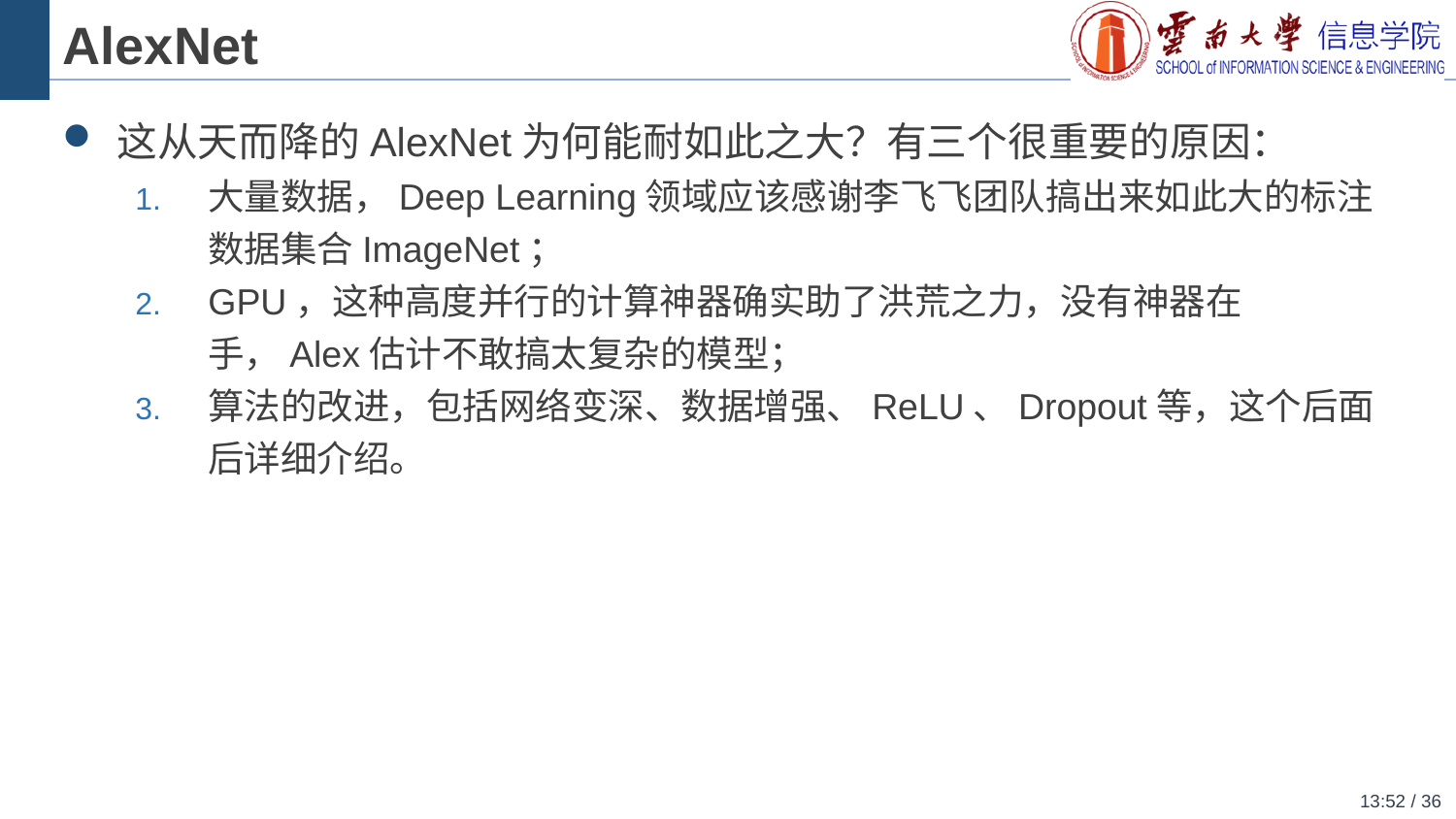

# AlexNet
这从天而降的AlexNet为何能耐如此之大？有三个很重要的原因：
大量数据，Deep Learning领域应该感谢李飞飞团队搞出来如此大的标注数据集合ImageNet；
GPU，这种高度并行的计算神器确实助了洪荒之力，没有神器在手，Alex估计不敢搞太复杂的模型；
算法的改进，包括网络变深、数据增强、ReLU、Dropout等，这个后面后详细介绍。